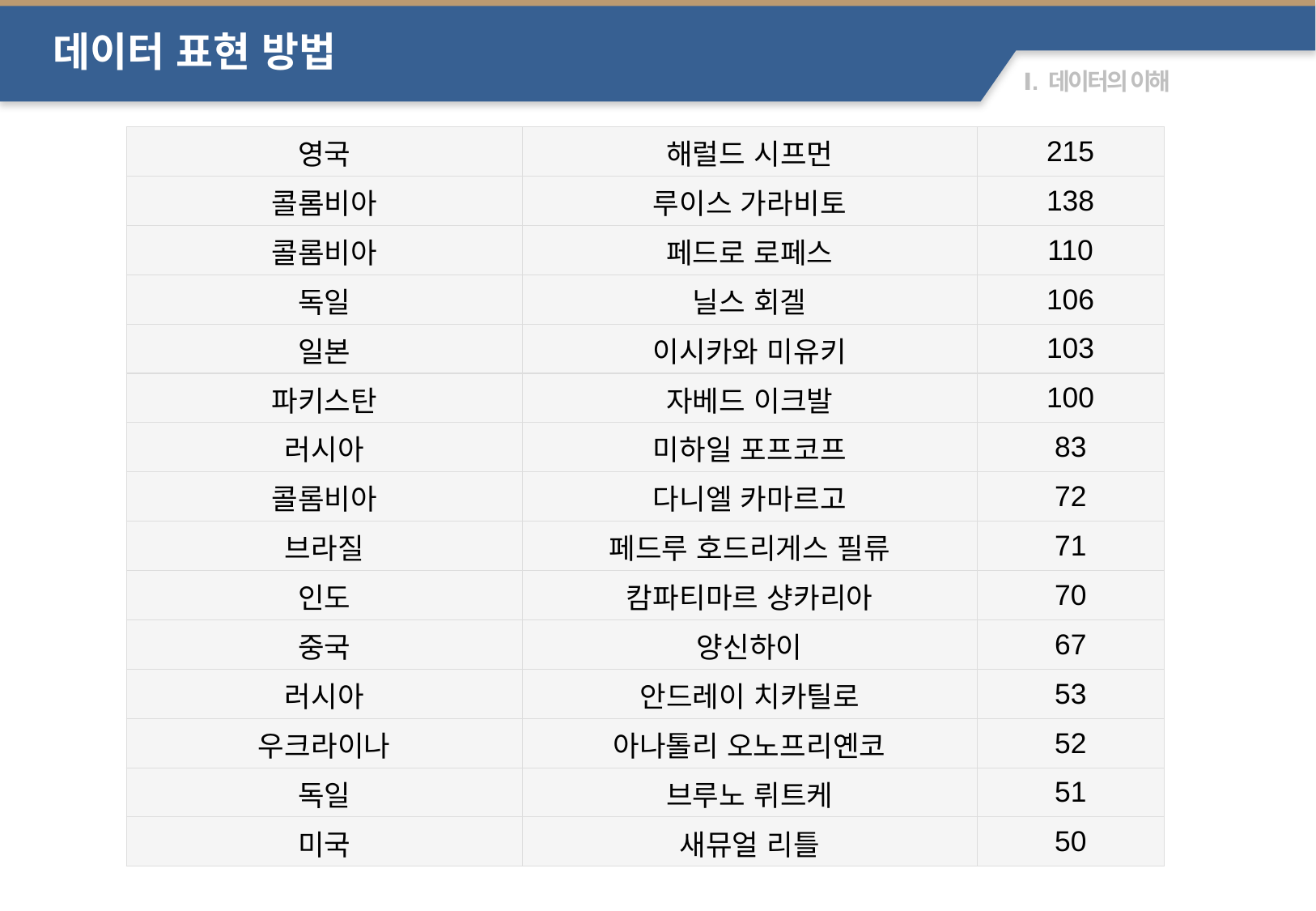

데이터 표현 방법
| 영국 | 해럴드 시프먼 | 215 |
| --- | --- | --- |
| 콜롬비아 | 루이스 가라비토 | 138 |
| 콜롬비아 | 페드로 로페스 | 110 |
| 독일 | 닐스 회겔 | 106 |
| 일본 | 이시카와 미유키 | 103 |
| 파키스탄 | 자베드 이크발 | 100 |
| 러시아 | 미하일 포프코프 | 83 |
| 콜롬비아 | 다니엘 카마르고 | 72 |
| 브라질 | 페드루 호드리게스 필류 | 71 |
| 인도 | 캄파티마르 샹카리아 | 70 |
| 중국 | 양신하이 | 67 |
| 러시아 | 안드레이 치카틸로 | 53 |
| 우크라이나 | 아나톨리 오노프리옌코 | 52 |
| 독일 | 브루노 뤼트케 | 51 |
| 미국 | 새뮤얼 리틀 | 50 |